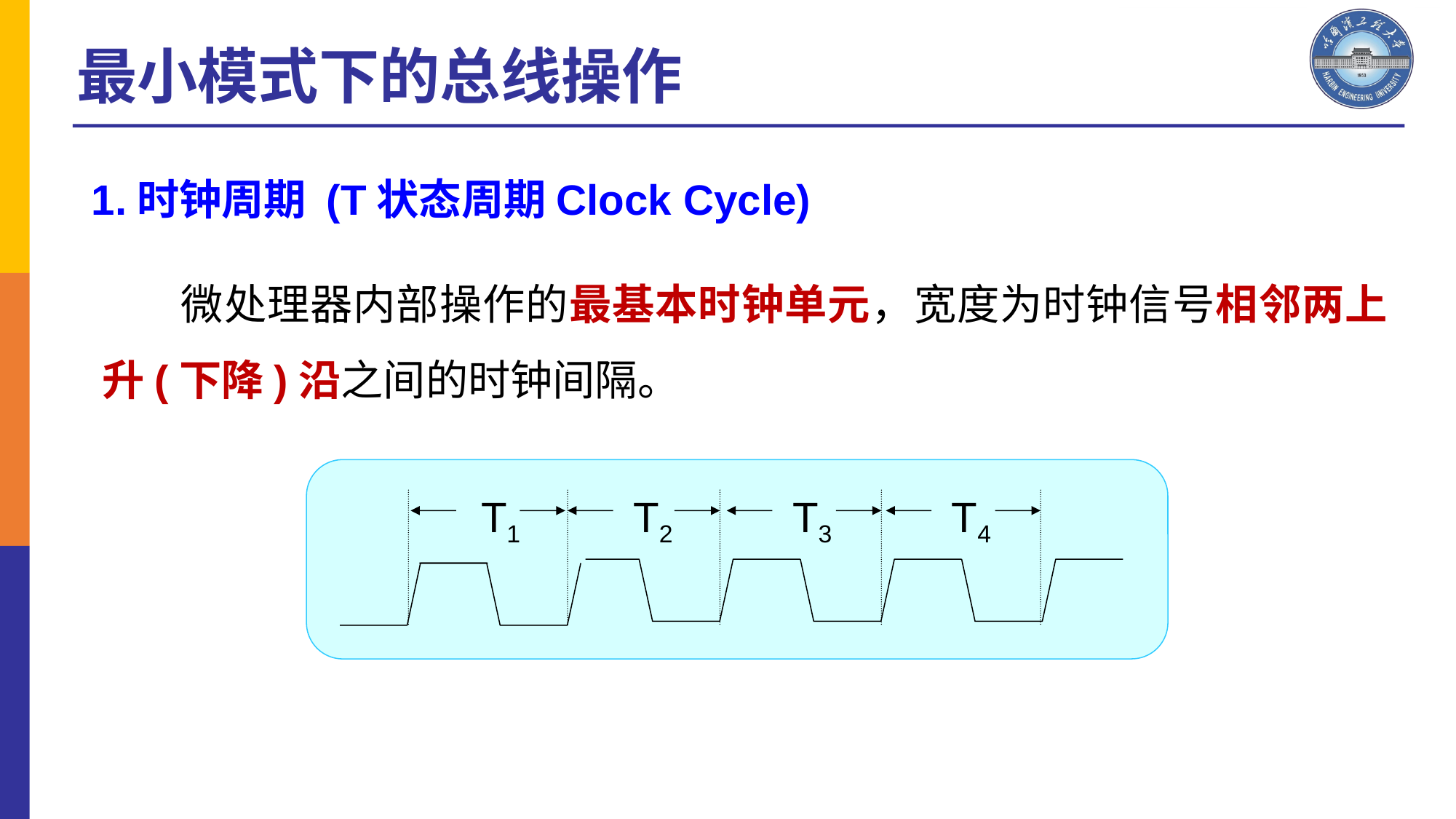

最小模式下的总线操作
1.时钟周期 (T状态周期Clock Cycle)
微处理器内部操作的最基本时钟单元，宽度为时钟信号相邻两上升(下降)沿之间的时钟间隔。

T1
T2
T3
T4